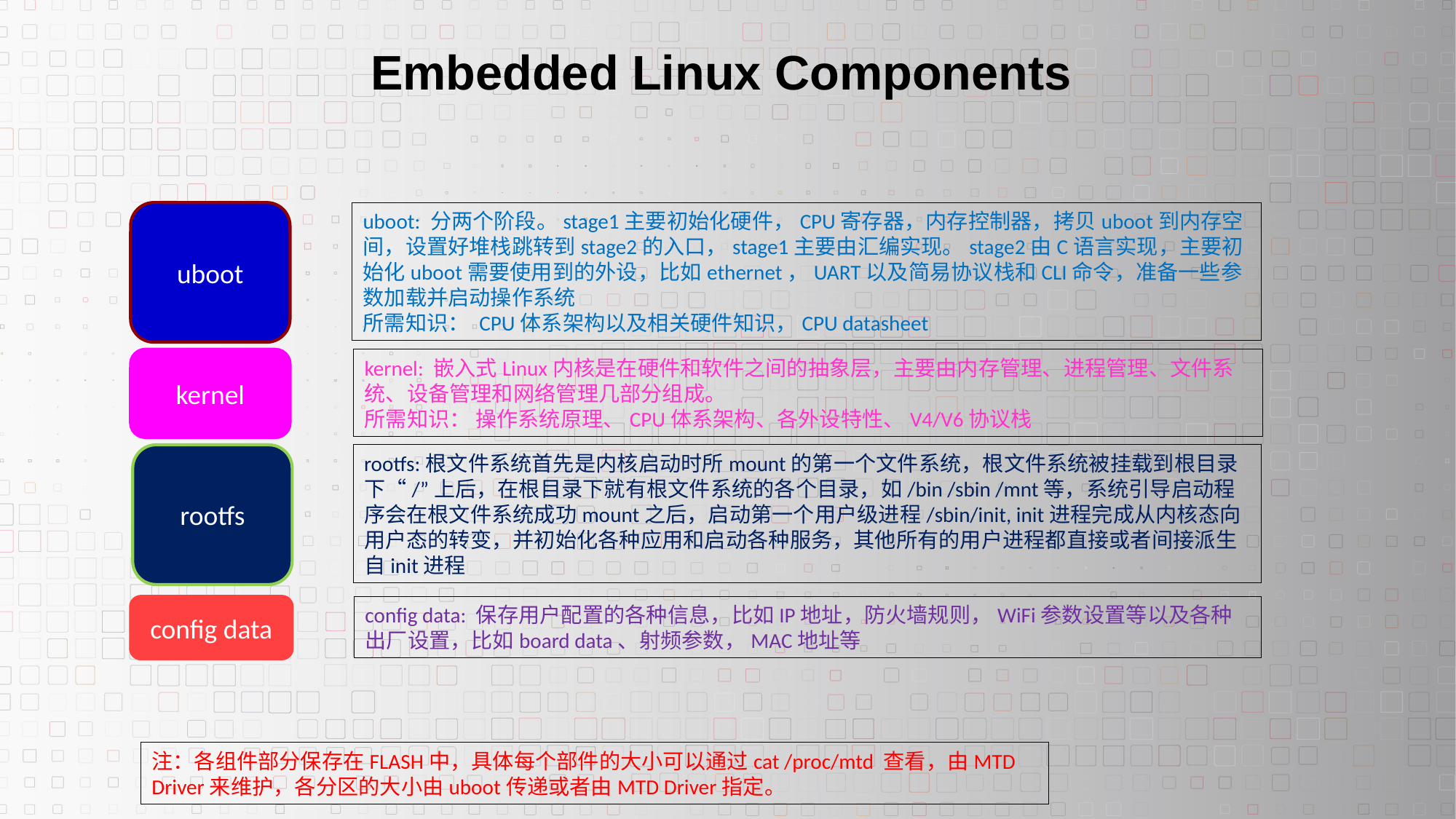

# Embedded Linux Components
uboot
uboot: 分两个阶段。stage1主要初始化硬件，CPU寄存器，内存控制器，拷贝uboot到内存空间，设置好堆栈跳转到stage2的入口，stage1主要由汇编实现。stage2由C语言实现，主要初始化uboot需要使用到的外设，比如ethernet，UART以及简易协议栈和CLI命令，准备一些参数加载并启动操作系统
所需知识： CPU体系架构以及相关硬件知识，CPU datasheet
kernel
kernel: 嵌入式Linux内核是在硬件和软件之间的抽象层，主要由内存管理、进程管理、文件系统、设备管理和网络管理几部分组成。
所需知识： 操作系统原理、CPU体系架构、各外设特性、V4/V6协议栈
rootfs
rootfs:根文件系统首先是内核启动时所mount的第一个文件系统，根文件系统被挂载到根目录下“/”上后，在根目录下就有根文件系统的各个目录，如/bin /sbin /mnt等，系统引导启动程序会在根文件系统成功mount之后，启动第一个用户级进程/sbin/init, init进程完成从内核态向用户态的转变，并初始化各种应用和启动各种服务，其他所有的用户进程都直接或者间接派生自init进程
config data
config data: 保存用户配置的各种信息，比如IP地址，防火墙规则，WiFi参数设置等以及各种出厂设置，比如board data、射频参数，MAC地址等
注：各组件部分保存在FLASH中，具体每个部件的大小可以通过cat /proc/mtd 查看，由MTD Driver来维护，各分区的大小由uboot传递或者由MTD Driver指定。